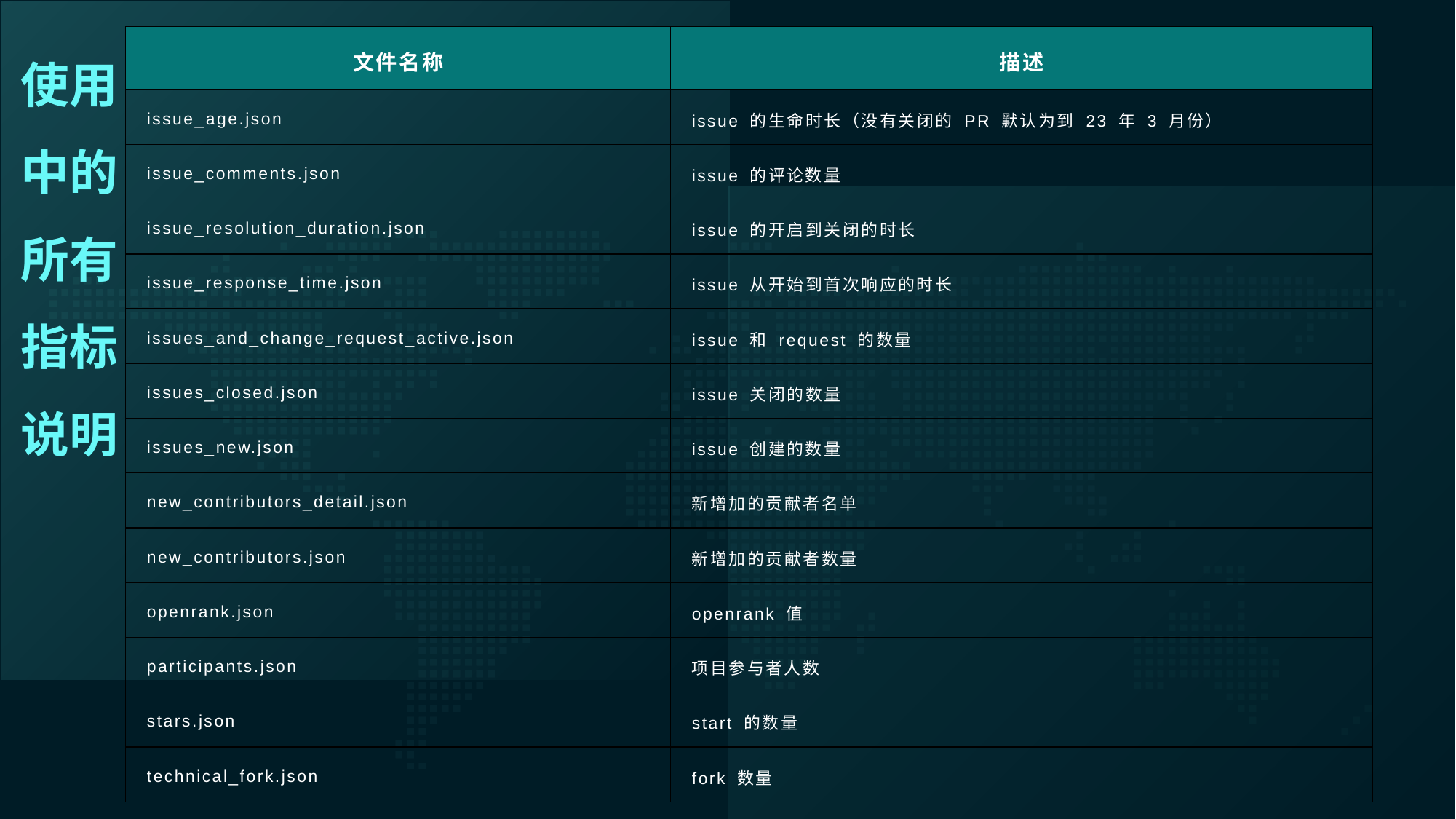

# 使用中的所有指标说明
| 文件名称 | 描述 |
| --- | --- |
| issue\_age.json | issue 的生命时长（没有关闭的 PR 默认为到 23 年 3 月份） |
| issue\_comments.json | issue 的评论数量 |
| issue\_resolution\_duration.json | issue 的开启到关闭的时长 |
| issue\_response\_time.json | issue 从开始到首次响应的时长 |
| issues\_and\_change\_request\_active.json | issue 和 request 的数量 |
| issues\_closed.json | issue 关闭的数量 |
| issues\_new.json | issue 创建的数量 |
| new\_contributors\_detail.json | 新增加的贡献者名单 |
| new\_contributors.json | 新增加的贡献者数量 |
| openrank.json | openrank 值 |
| participants.json | 项目参与者人数 |
| stars.json | start 的数量 |
| technical\_fork.json | fork 数量 |